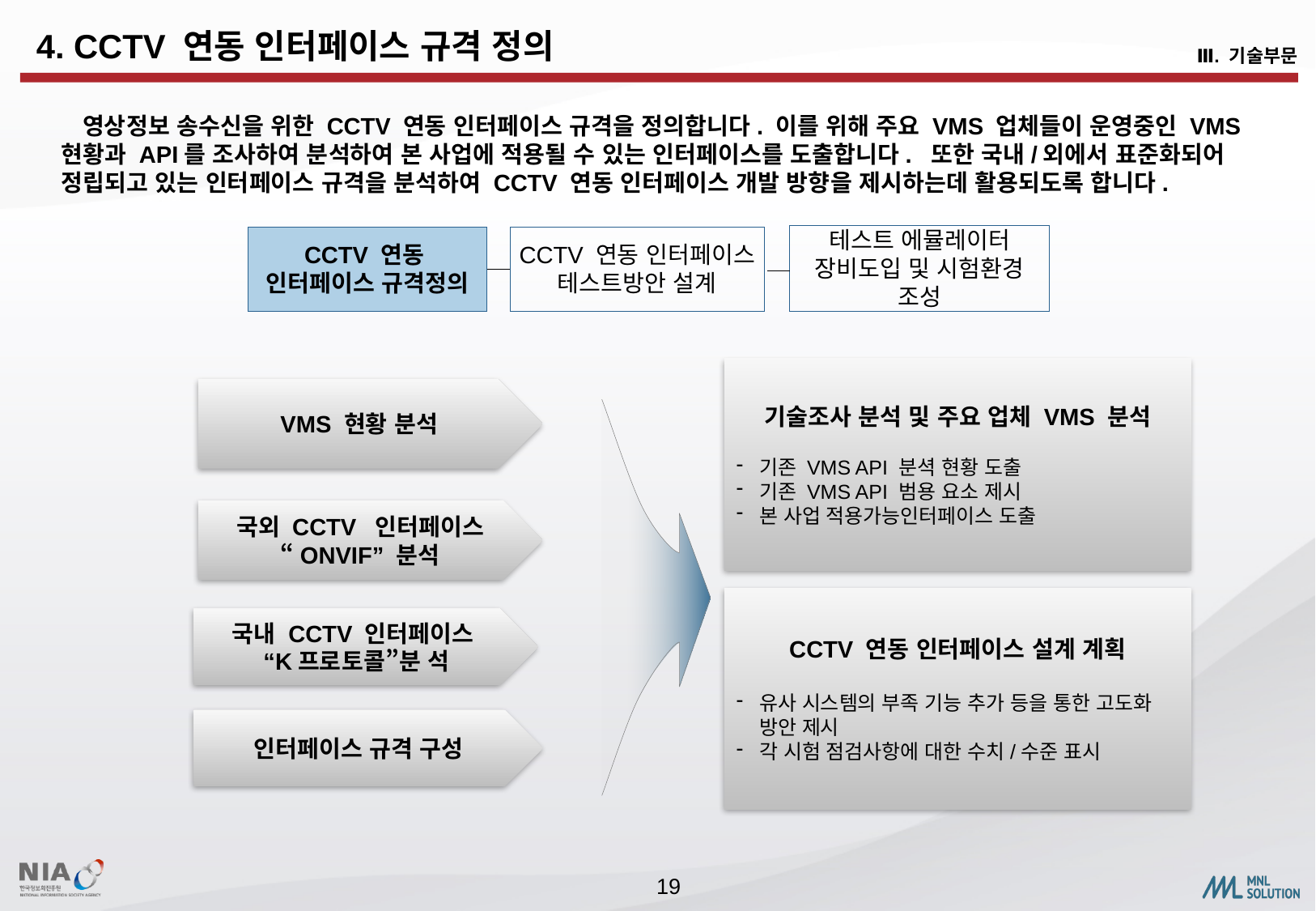

4. CCTV 연동 인터페이스 규격 정의
Ⅲ. 기술부문
        영상정보 송수신을 위한 CCTV 연동 인터페이스 규격을 정의합니다. 이를 위해 주요 VMS 업체들이 운영중인 VMS 현황과 API를 조사하여 분석하여 본 사업에 적용될 수 있는 인터페이스를 도출합니다.  또한 국내/외에서 표준화되어 정립되고 있는 인터페이스 규격을 분석하여 CCTV 연동 인터페이스 개발 방향을 제시하는데 활용되도록 합니다.
테스트 에뮬레이터 장비도입 및 시험환경 조성
CCTV 연동
인터페이스 규격정의
CCTV 연동 인터페이스
테스트방안 설계
기술조사 분석 및 주요 업체 VMS 분석

기존 VMS API 분셕 현황 도출
기존 VMS API 범용 요소 제시
본 사업 적용가능인터페이스 도출
VMS 현황 분석
국외 CCTV  인터페이스 “ONVIF” 분석

CCTV 연동 인터페이스 설계 계획
유사 시스템의 부족 기능 추가 등을 통한 고도화 방안 제시
각 시험 점검사항에 대한 수치/수준 표시
국내 CCTV 인터페이스
“K프로토콜”분 석
인터페이스 규격 구성